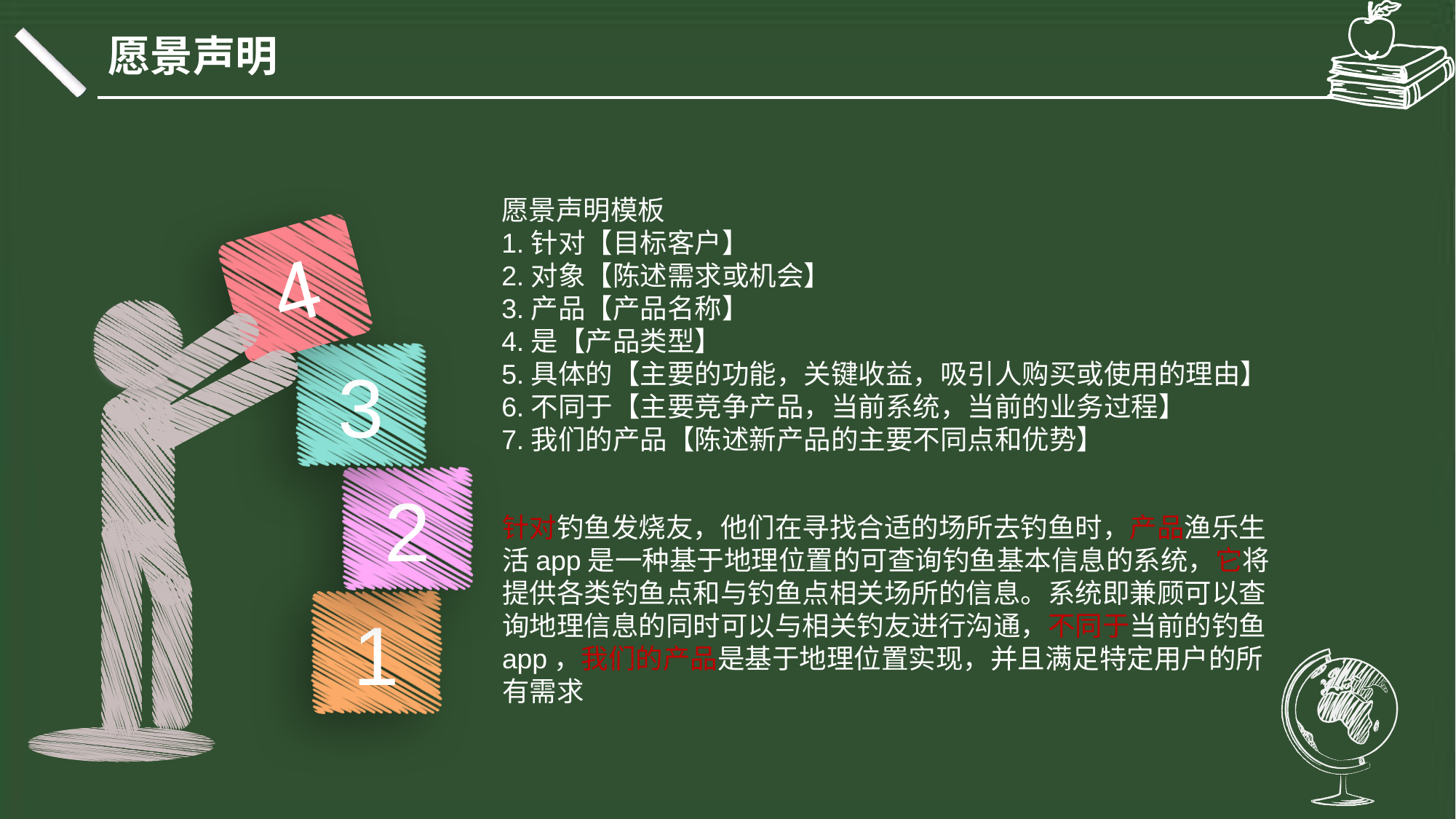

愿景声明
愿景声明模板
1.针对【目标客户】
2.对象【陈述需求或机会】
3.产品【产品名称】
4.是【产品类型】
5.具体的【主要的功能，关键收益，吸引人购买或使用的理由】
6.不同于【主要竞争产品，当前系统，当前的业务过程】
7.我们的产品【陈述新产品的主要不同点和优势】
4

3
2
针对钓鱼发烧友，他们在寻找合适的场所去钓鱼时，产品渔乐生活app是一种基于地理位置的可查询钓鱼基本信息的系统，它将提供各类钓鱼点和与钓鱼点相关场所的信息。系统即兼顾可以查询地理信息的同时可以与相关钓友进行沟通，不同于当前的钓鱼app，我们的产品是基于地理位置实现，并且满足特定用户的所有需求
1